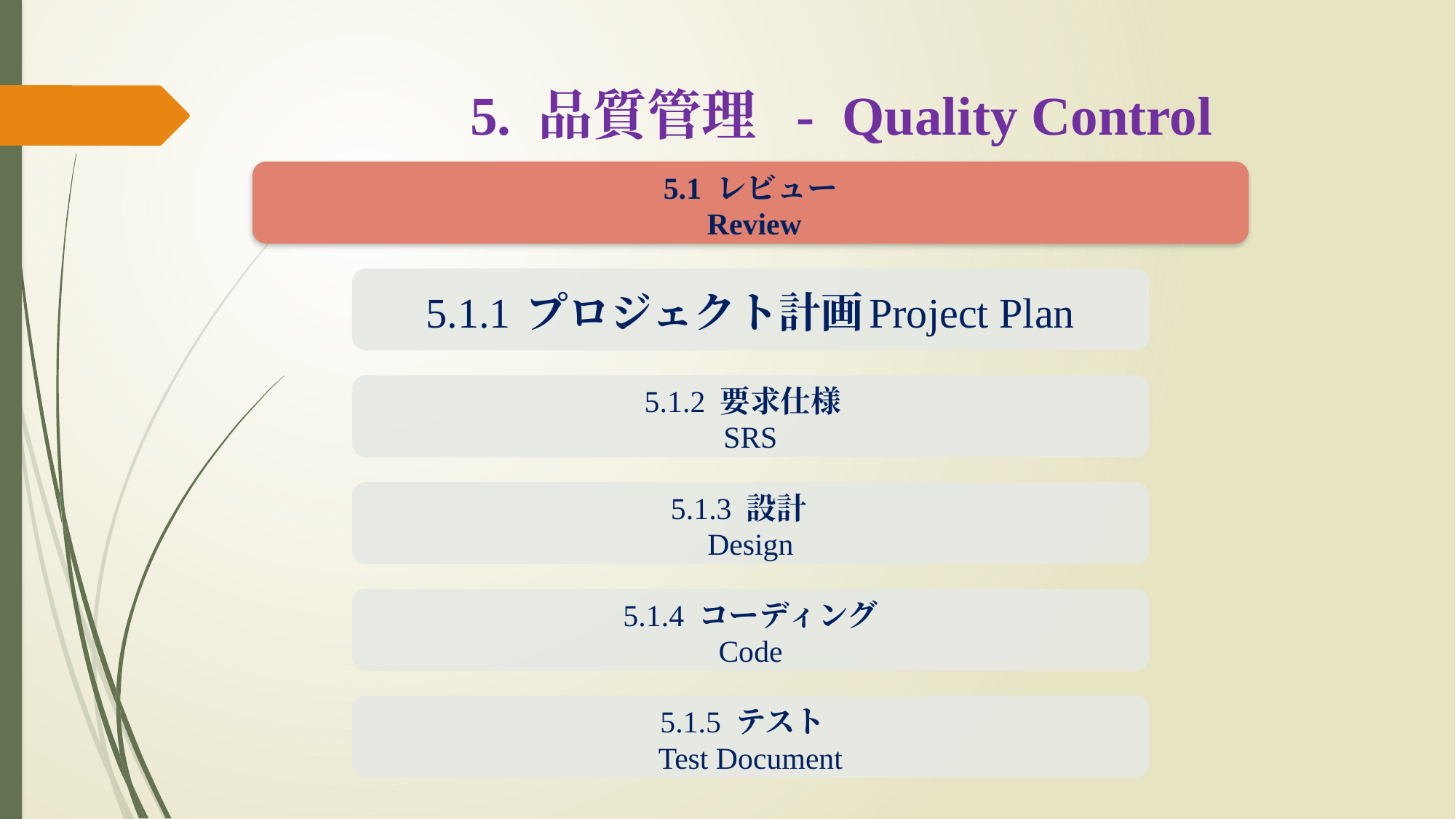

# 5. 品質管理  -  Quality Control
5.1 レビュー
 Review
5.1.2 要求仕様
SRS
5.1.3 設計
Design
5.1.4 コーディング
Code
5.1.5 テスト
Test Document
5.1.1 プロジェクト計画Project Plan